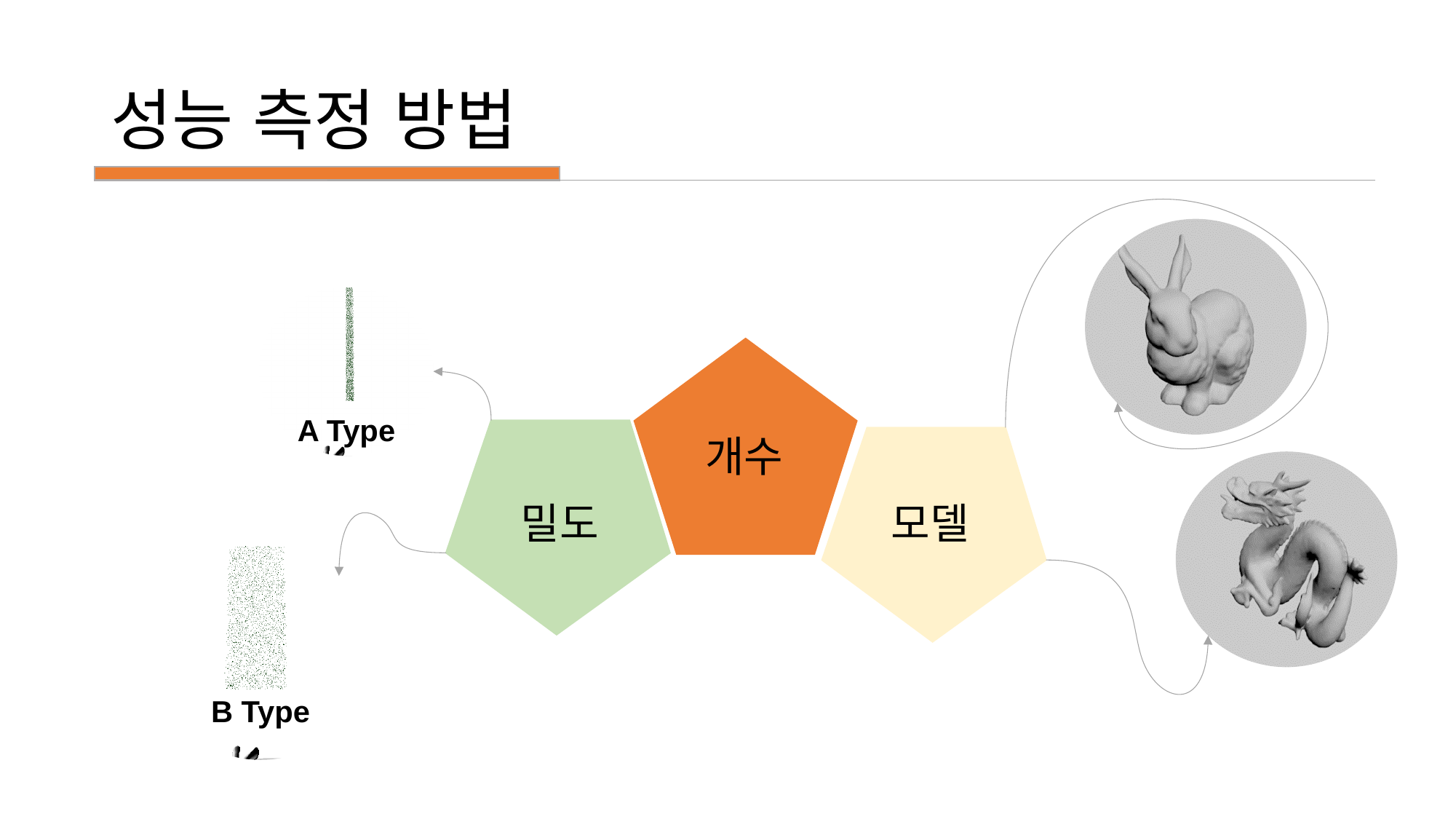

# 성능 측정 방법

A Type

개수

밀도
모델

B Type